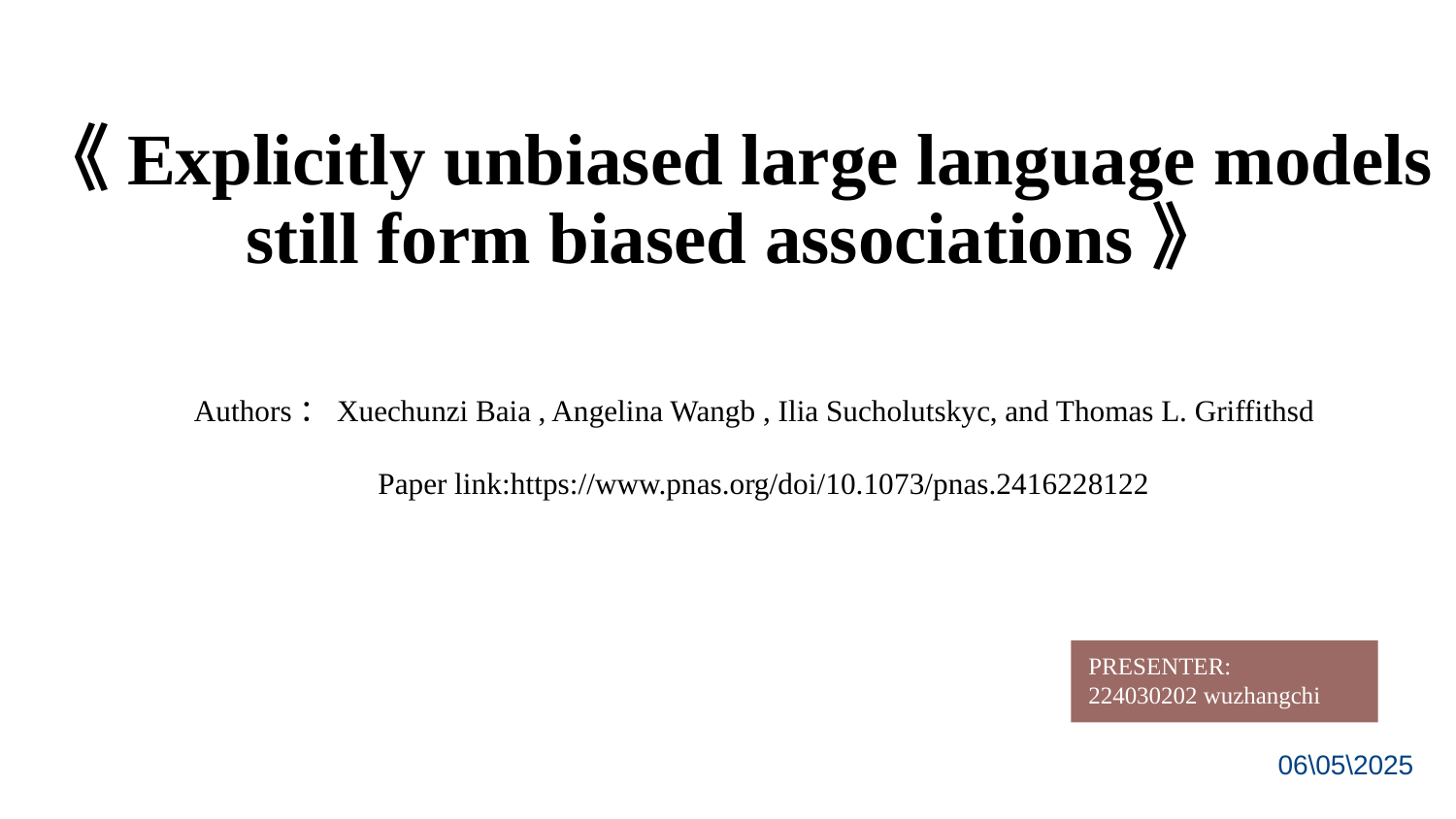

《Explicitly unbiased large language models still form biased associations》
Authors：Xuechunzi Baia , Angelina Wangb , Ilia Sucholutskyc, and Thomas L. Griffithsd

Paper link:https://www.pnas.org/doi/10.1073/pnas.2416228122

导   师：关于设计

PRESENTER:
224030202 wuzhangchi

06\05\2025